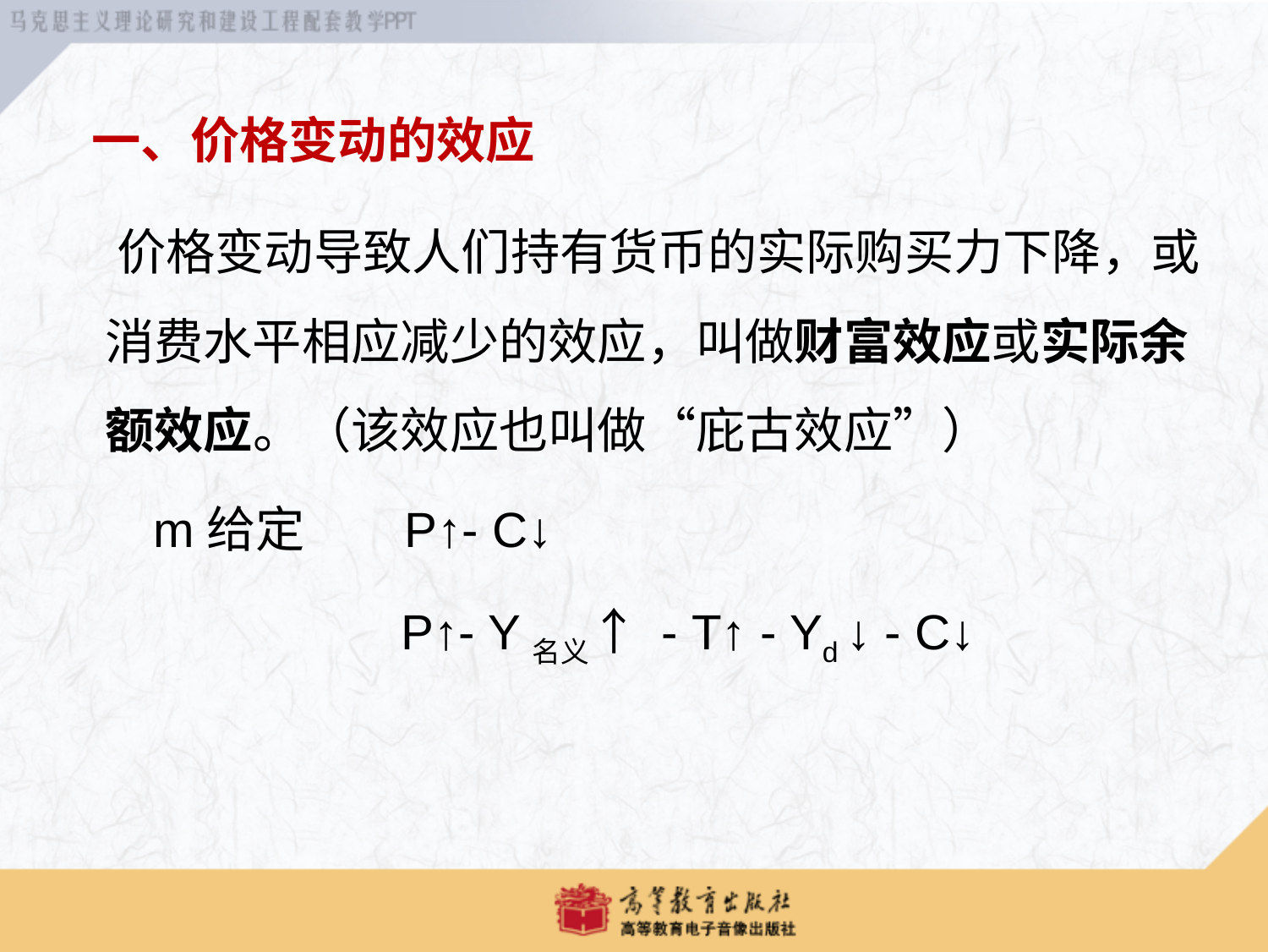

一、价格变动的效应
    价格变动导致人们持有货币的实际购买力下降，或消费水平相应减少的效应，叫做财富效应或实际余额效应。（该效应也叫做“庇古效应”）
       m给定        P↑- C↓
                         P↑- Y名义↑ - T↑ - Yd ↓ - C↓